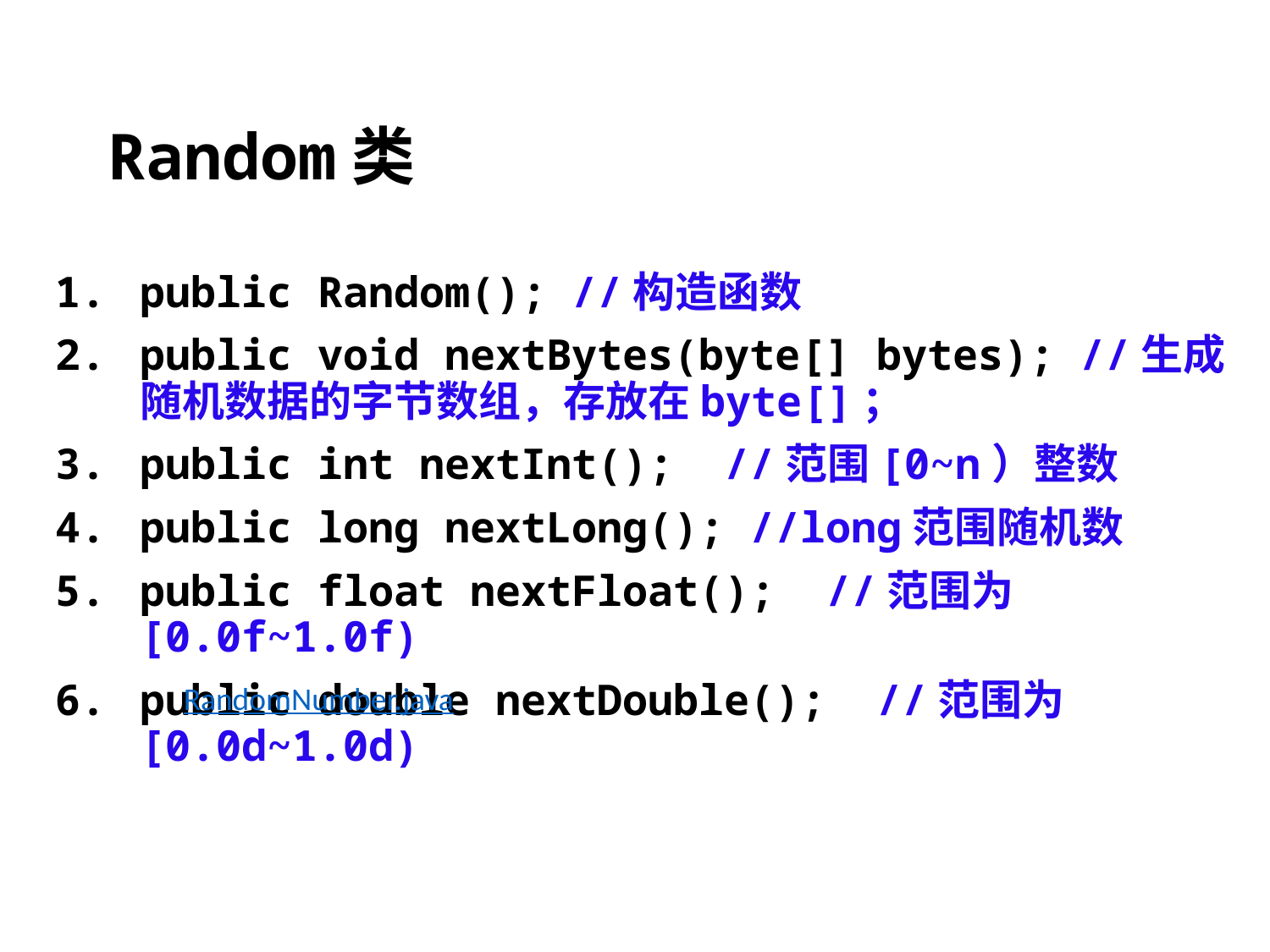

# Random类
public Random(); //构造函数
public void nextBytes(byte[] bytes); //生成随机数据的字节数组，存放在byte[]；
public int nextInt();  //范围[0~n）整数
public long nextLong(); //long范围随机数
public float nextFloat();  //范围为[0.0f~1.0f)
public double nextDouble();  //范围为[0.0d~1.0d)
RandomNumber.java